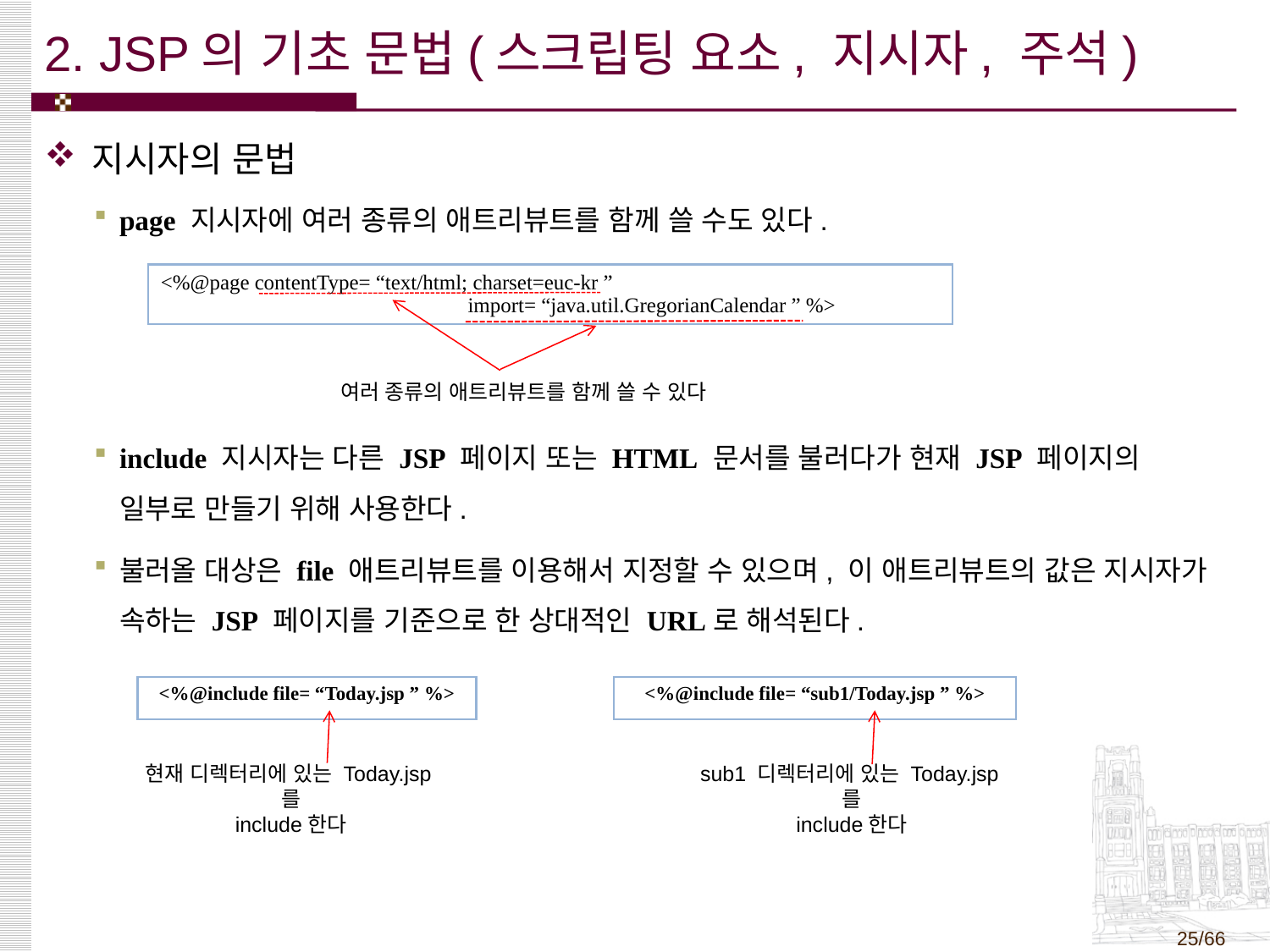

# 2. JSP의 기초 문법(스크립팅 요소, 지시자, 주석)
지시자의 문법
page 지시자에 여러 종류의 애트리뷰트를 함께 쓸 수도 있다.

include 지시자는 다른 JSP 페이지 또는 HTML 문서를 불러다가 현재 JSP 페이지의 일부로 만들기 위해 사용한다.
불러올 대상은 file 애트리뷰트를 이용해서 지정할 수 있으며, 이 애트리뷰트의 값은 지시자가 속하는 JSP 페이지를 기준으로 한 상대적인 URL로 해석된다.

| <%@page contentType= “text/html; charset=euc-kr ” import= “java.util.GregorianCalendar ” %> |
| --- |
여러 종류의 애트리뷰트를 함께 쓸 수 있다
| <%@include file= “Today.jsp ” %> |
| --- |
| <%@include file= “sub1/Today.jsp ” %> |
| --- |
현재 디렉터리에 있는 Today.jsp를
include한다
sub1 디렉터리에 있는 Today.jsp를
include한다